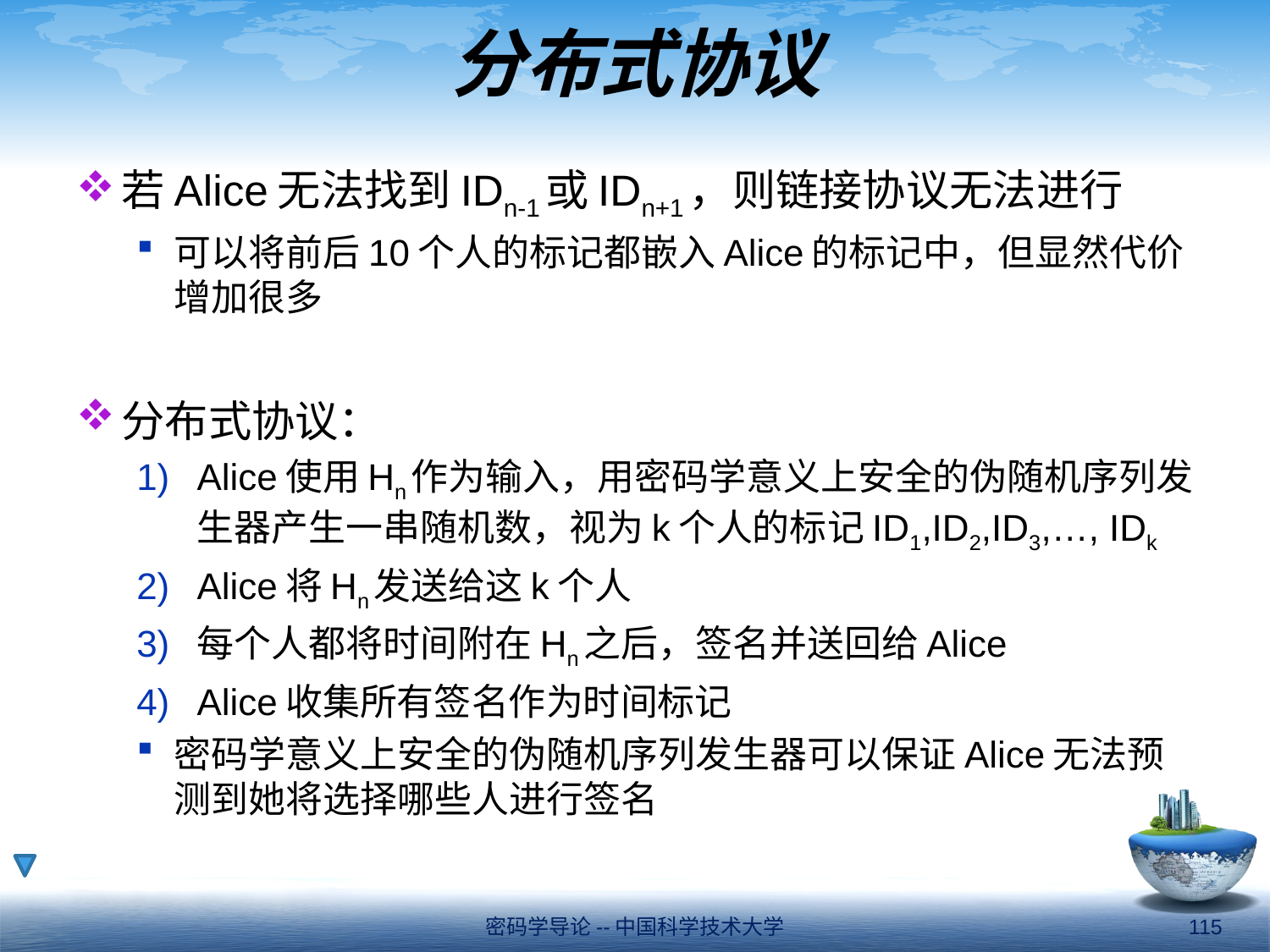

# 分布式协议
若Alice无法找到IDn-1或IDn+1，则链接协议无法进行
可以将前后10个人的标记都嵌入Alice的标记中，但显然代价增加很多

分布式协议：
Alice使用Hn作为输入，用密码学意义上安全的伪随机序列发生器产生一串随机数，视为k个人的标记ID1,ID2,ID3,…, IDk
Alice将Hn发送给这k个人
每个人都将时间附在Hn之后，签名并送回给Alice
Alice收集所有签名作为时间标记
密码学意义上安全的伪随机序列发生器可以保证Alice无法预测到她将选择哪些人进行签名

密码学导论--中国科学技术大学
115